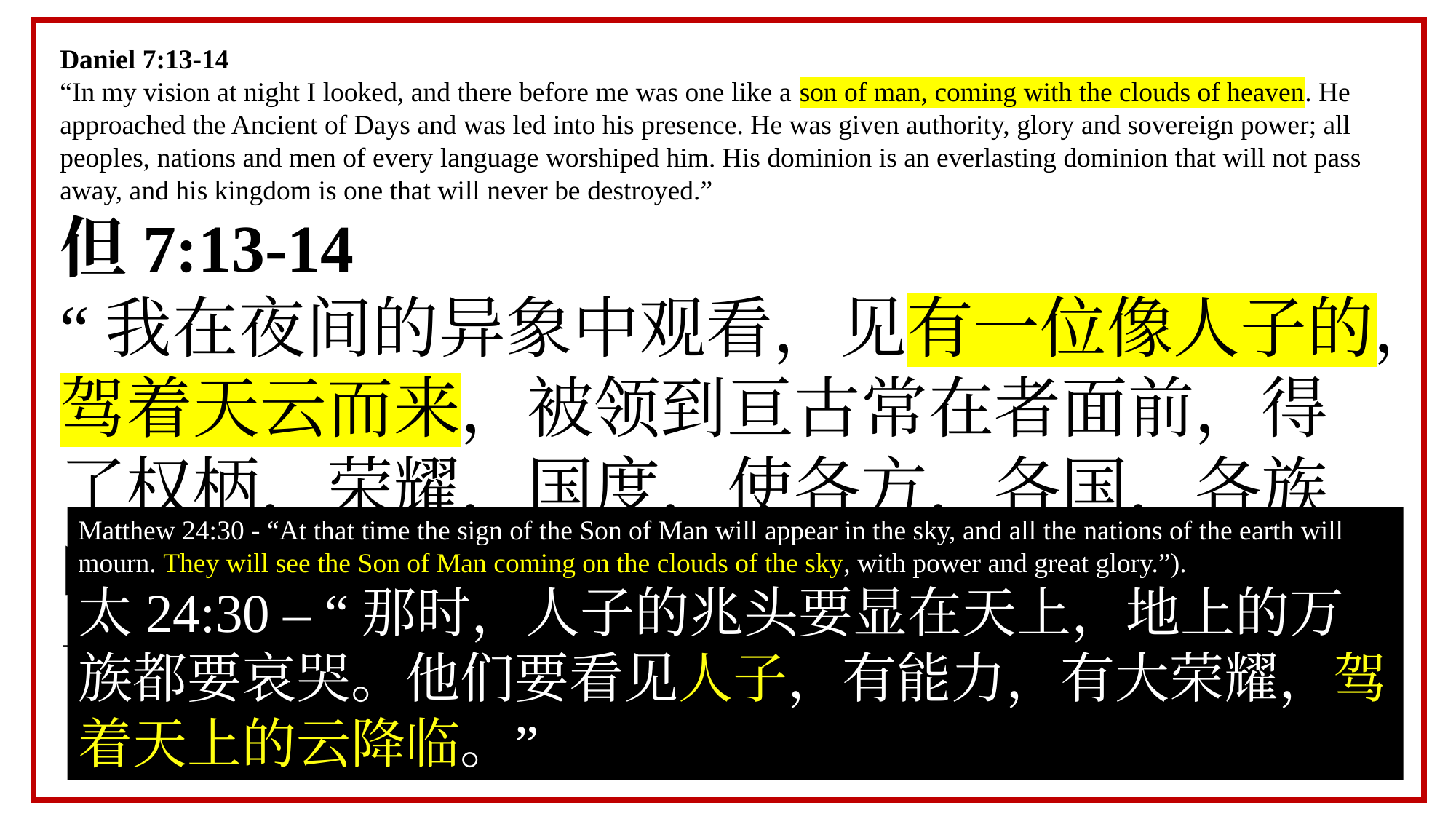

Daniel 7:13-14
“In my vision at night I looked, and there before me was one like a son of man, coming with the clouds of heaven. He approached the Ancient of Days and was led into his presence. He was given authority, glory and sovereign power; all peoples, nations and men of every language worshiped him. His dominion is an everlasting dominion that will not pass away, and his kingdom is one that will never be destroyed.”
但7:13-14
“我在夜间的异象中观看，见有一位像人子的，驾着天云而来，被领到亘古常在者面前，得了权柄，荣耀，国度，使各方，各国，各族的人都事奉他。他的权柄是永远的，不能废去。他的国必不败坏。”
Matthew 24:30 - “At that time the sign of the Son of Man will appear in the sky, and all the nations of the earth will mourn. They will see the Son of Man coming on the clouds of the sky, with power and great glory.”).
太24:30 – “那时，人子的兆头要显在天上，地上的万族都要哀哭。他们要看见人子，有能力，有大荣耀，驾着天上的云降临。”